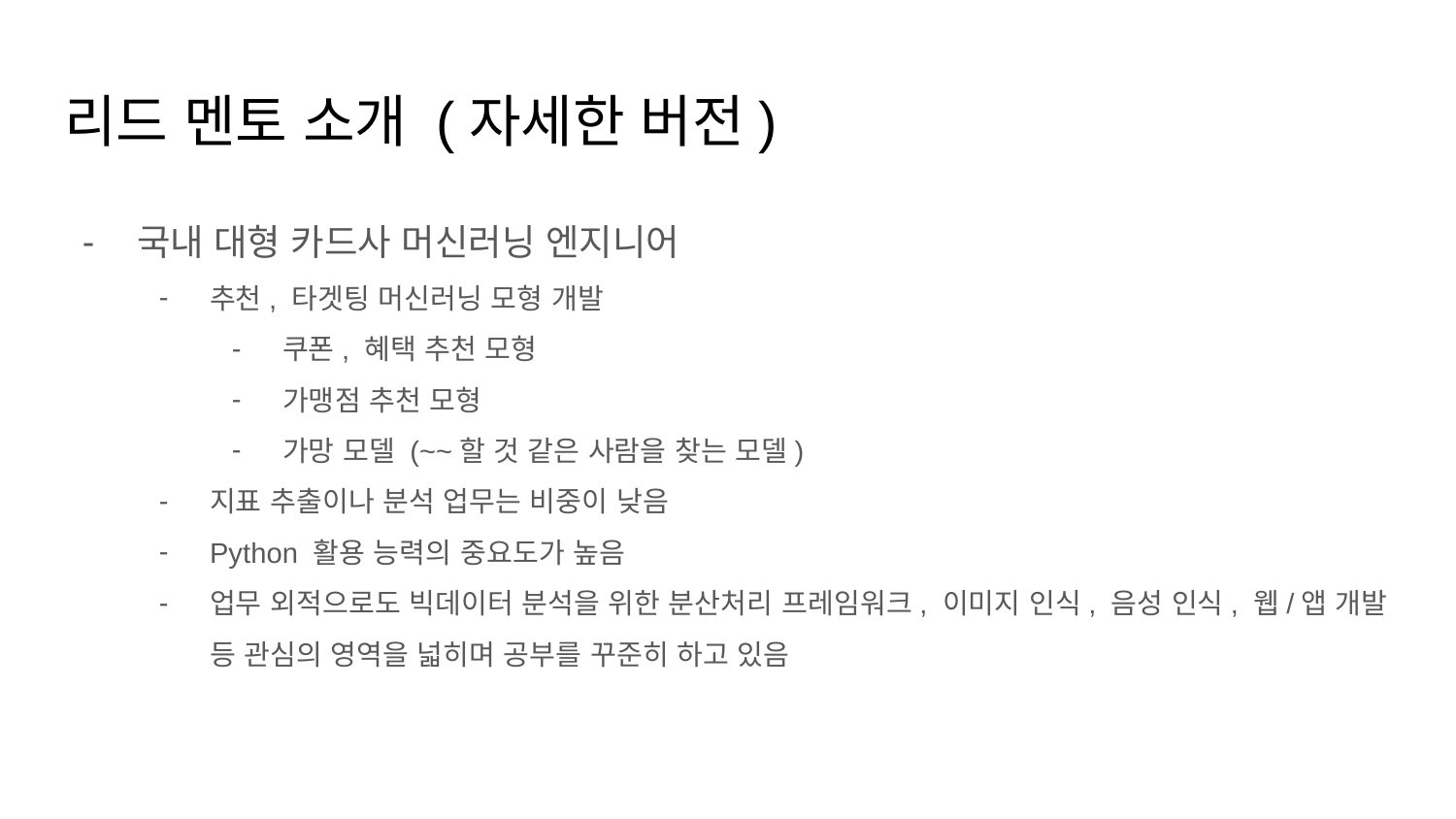

# 리드 멘토 소개 (자세한 버전)
국내 대형 카드사 머신러닝 엔지니어
추천, 타겟팅 머신러닝 모형 개발
쿠폰, 혜택 추천 모형
가맹점 추천 모형
가망 모델 (~~할 것 같은 사람을 찾는 모델)
지표 추출이나 분석 업무는 비중이 낮음
Python 활용 능력의 중요도가 높음
업무 외적으로도 빅데이터 분석을 위한 분산처리 프레임워크, 이미지 인식, 음성 인식, 웹/앱 개발 등 관심의 영역을 넓히며 공부를 꾸준히 하고 있음